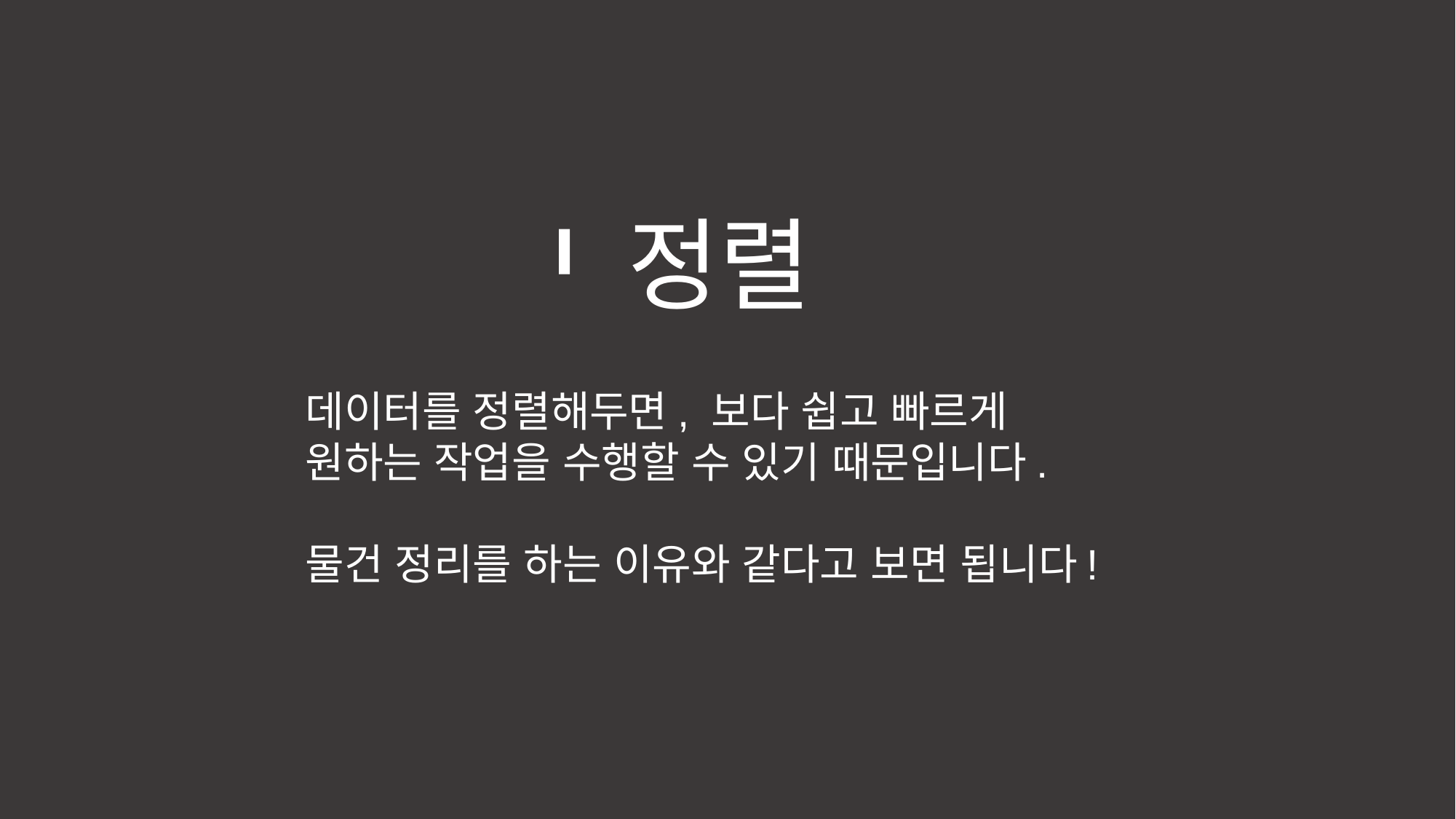

정렬

데이터를 정렬해두면, 보다 쉽고 빠르게
원하는 작업을 수행할 수 있기 때문입니다.

물건 정리를 하는 이유와 같다고 보면 됩니다!